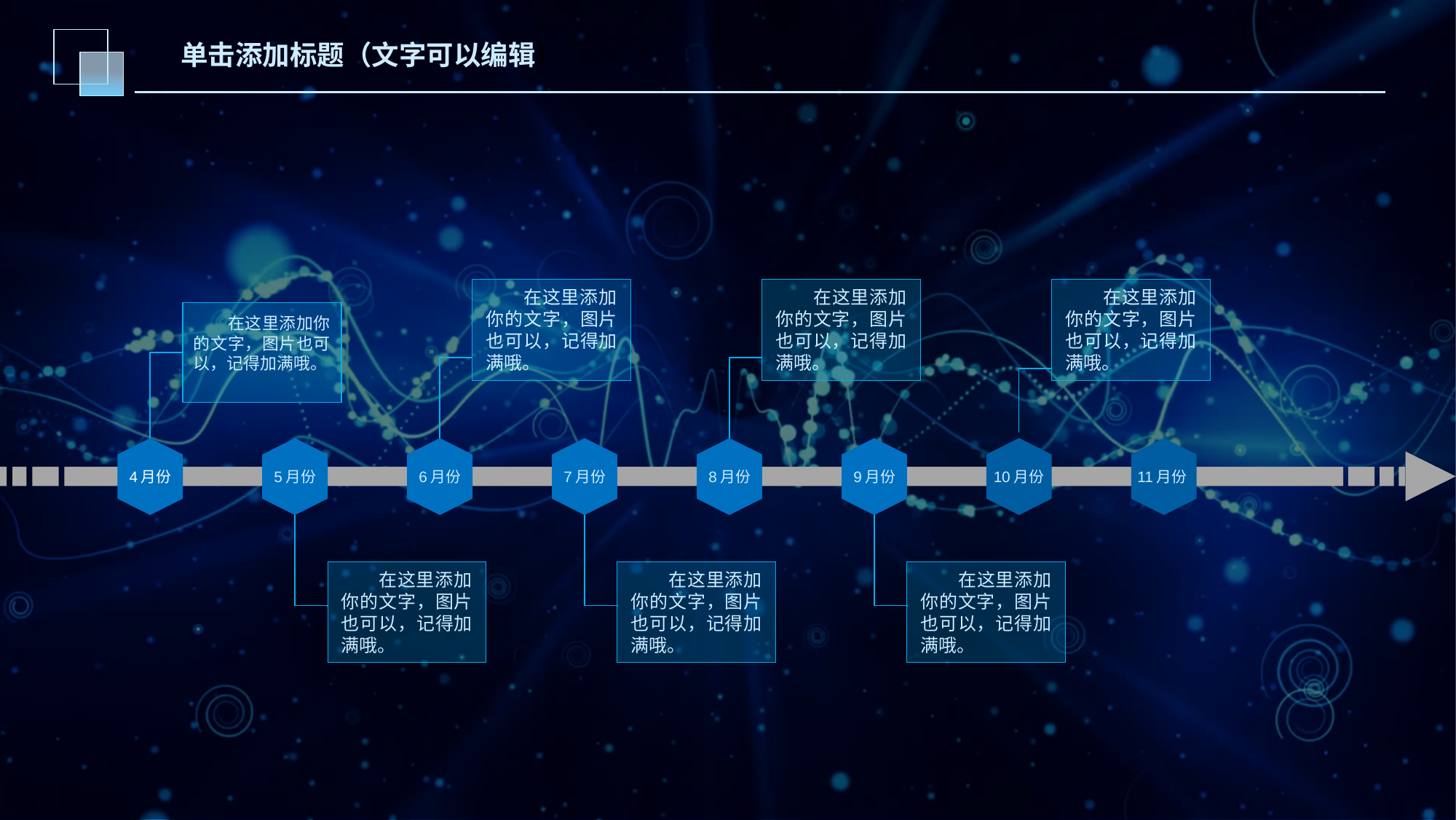

单击添加标题（文字可以编辑）

       在这里添加你的文字，图片也可以，记得加满哦。
       在这里添加你的文字，图片也可以，记得加满哦。
       在这里添加你的文字，图片也可以，记得加满哦。

       在这里添加你的文字，图片也可以，记得加满哦。

4月份

5月份

6月份

7月份

8月份

9月份

11月份

10月份

       在这里添加你的文字，图片也可以，记得加满哦。
       在这里添加你的文字，图片也可以，记得加满哦。
       在这里添加你的文字，图片也可以，记得加满哦。